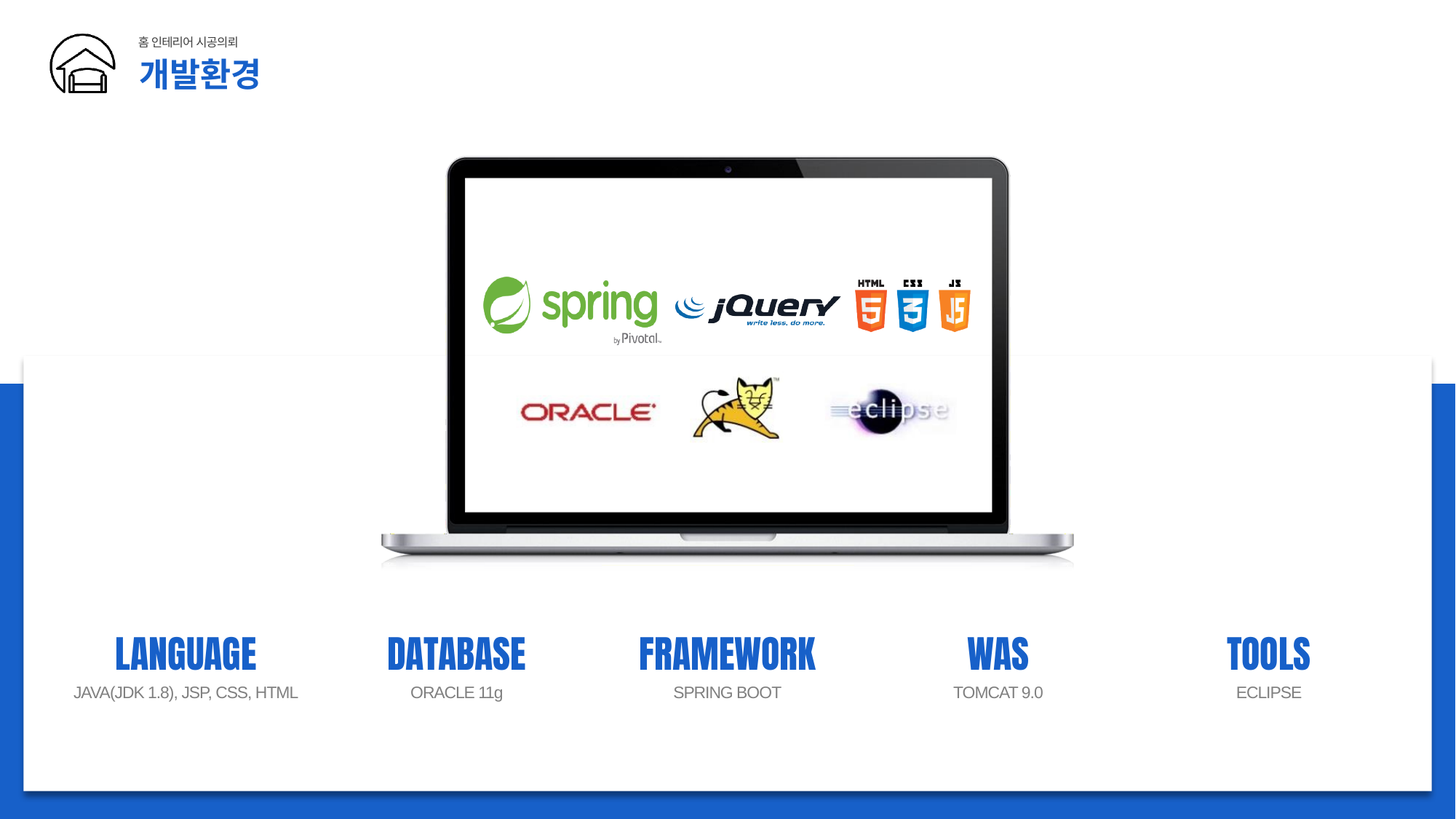

# 개발환경

LANGUAGE
JAVA(JDK 1.8), JSP, CSS, HTML
DATABASE
ORACLE 11g
FRAMEWORK
SPRING BOOT
WAS
TOMCAT 9.0
TOOLS
ECLIPSE